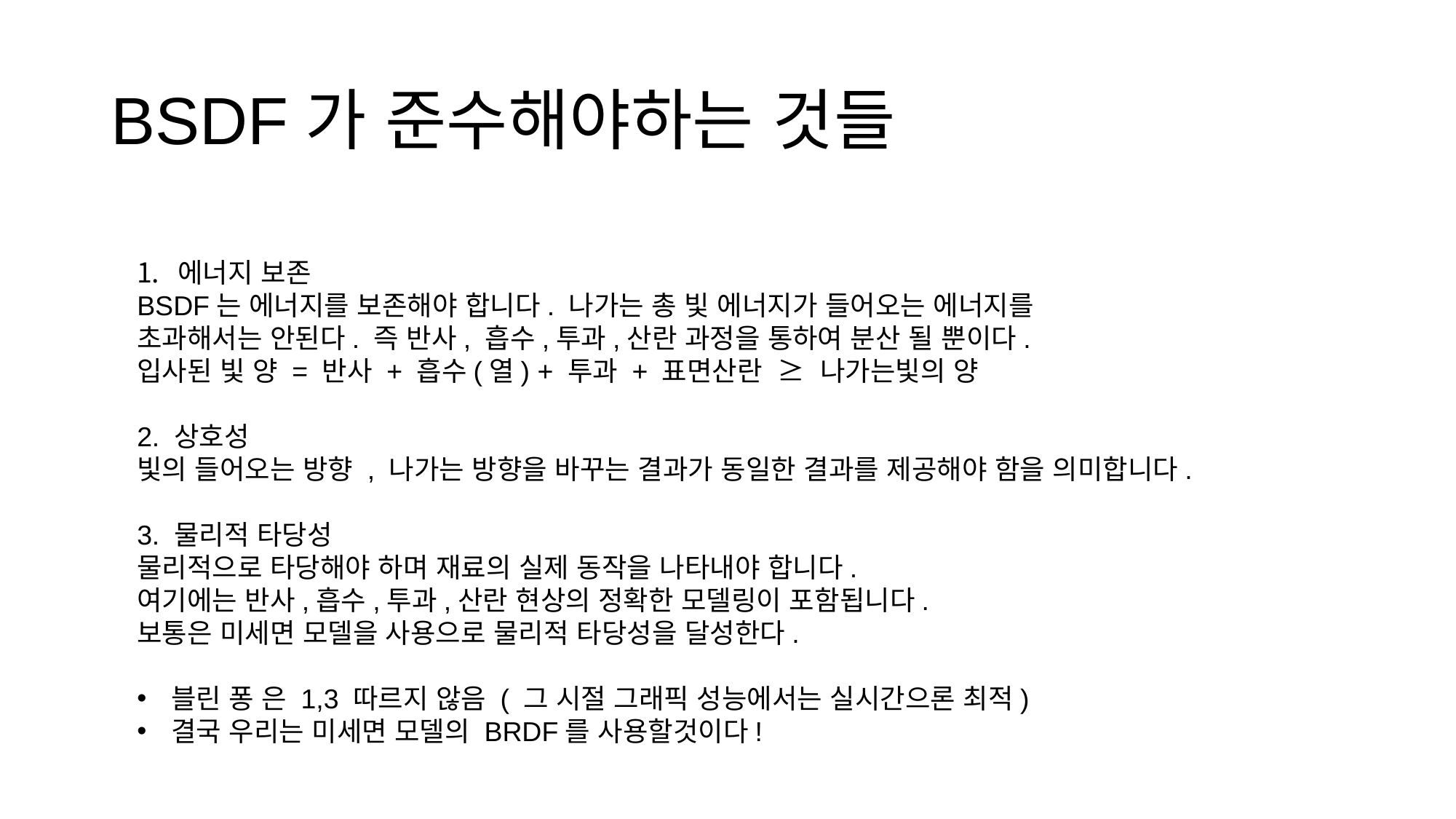

# BSDF가 준수해야하는 것들
에너지 보존
BSDF는 에너지를 보존해야 합니다. 나가는 총 빛 에너지가 들어오는 에너지를
초과해서는 안된다. 즉 반사, 흡수,투과,산란 과정을 통하여 분산 될 뿐이다.
입사된 빛 양 = 반사 + 흡수(열) + 투과 + 표면산란  ≥  나가는빛의 양

2. 상호성
빛의 들어오는 방향 , 나가는 방향을 바꾸는 결과가 동일한 결과를 제공해야 함을 의미합니다.

3. 물리적 타당성
물리적으로 타당해야 하며 재료의 실제 동작을 나타내야 합니다.
여기에는 반사,흡수,투과,산란 현상의 정확한 모델링이 포함됩니다.
보통은 미세면 모델을 사용으로 물리적 타당성을 달성한다.

블린 퐁 은 1,3 따르지 않음 ( 그 시절 그래픽 성능에서는 실시간으론 최적)
결국 우리는 미세면 모델의 BRDF를 사용할것이다!